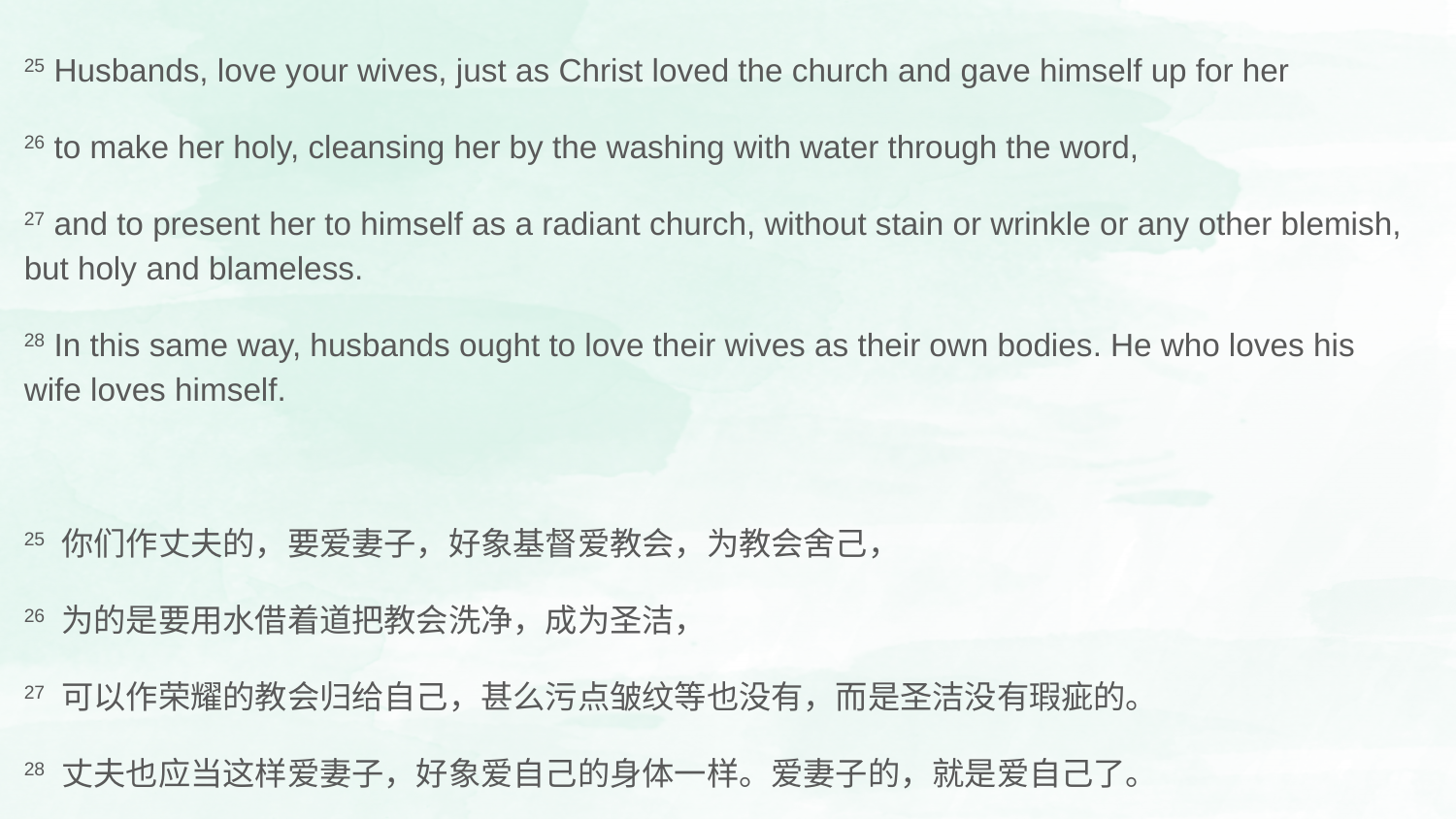

25 Husbands, love your wives, just as Christ loved the church and gave himself up for her
26 to make her holy, cleansing her by the washing with water through the word,
27 and to present her to himself as a radiant church, without stain or wrinkle or any other blemish, but holy and blameless.
28 In this same way, husbands ought to love their wives as their own bodies. He who loves his wife loves himself.

25 你们作丈夫的，要爱妻子，好象基督爱教会，为教会舍己，
26 为的是要用水借着道把教会洗净，成为圣洁，
27 可以作荣耀的教会归给自己，甚么污点皱纹等也没有，而是圣洁没有瑕疵的。
28 丈夫也应当这样爱妻子，好象爱自己的身体一样。爱妻子的，就是爱自己了。